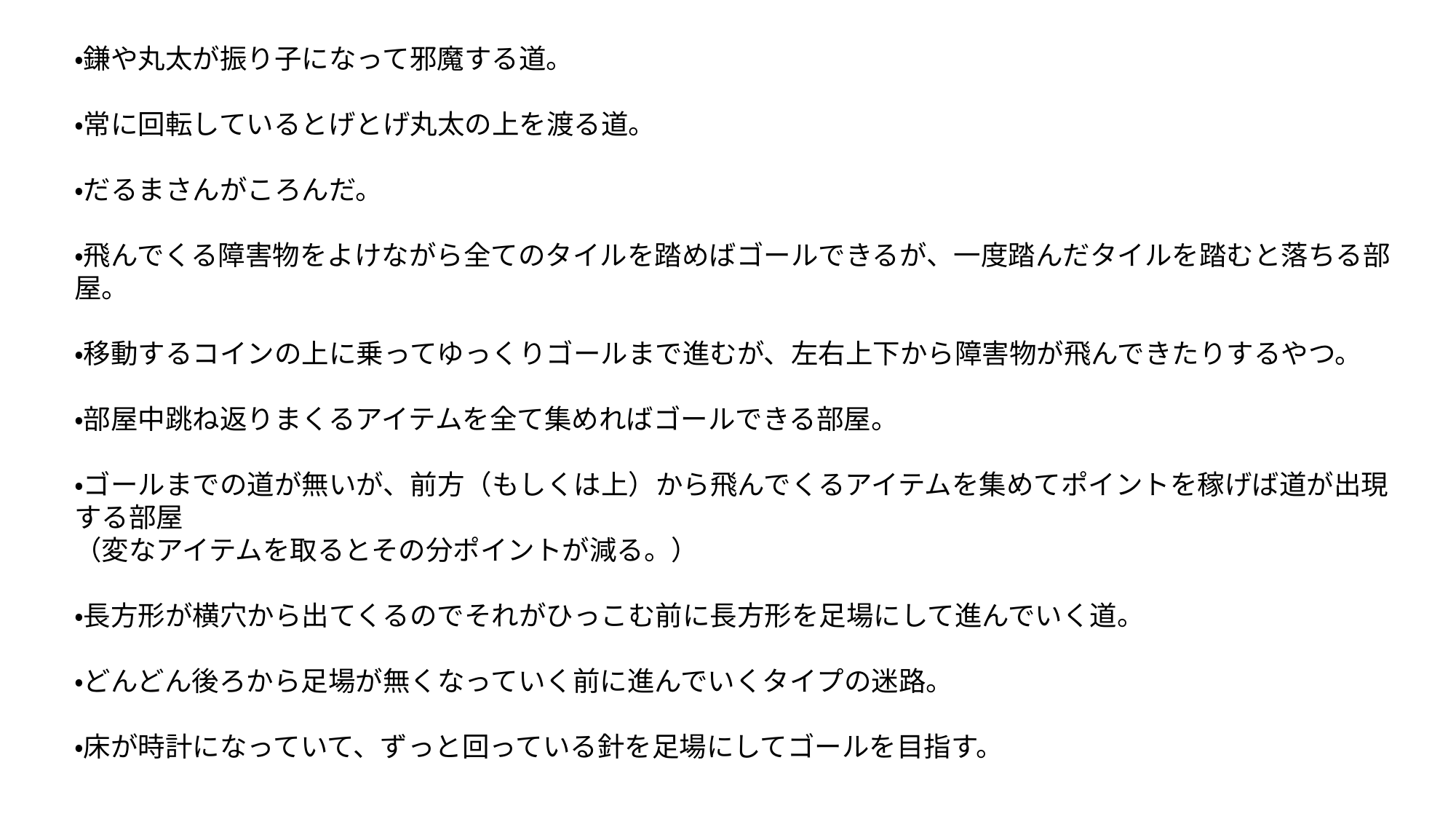

・鎌や丸太が振り子になって邪魔する道。

・常に回転しているとげとげ丸太の上を渡る道。

・だるまさんがころんだ。

・飛んでくる障害物をよけながら全てのタイルを踏めばゴールできるが、一度踏んだタイルを踏むと落ちる部屋。

・移動するコインの上に乗ってゆっくりゴールまで進むが、左右上下から障害物が飛んできたりするやつ。

・部屋中跳ね返りまくるアイテムを全て集めればゴールできる部屋。

・ゴールまでの道が無いが、前方（もしくは上）から飛んでくるアイテムを集めてポイントを稼げば道が出現する部屋
（変なアイテムを取るとその分ポイントが減る。）

・長方形が横穴から出てくるのでそれがひっこむ前に長方形を足場にして進んでいく道。

・どんどん後ろから足場が無くなっていく前に進んでいくタイプの迷路。

・床が時計になっていて、ずっと回っている針を足場にしてゴールを目指す。